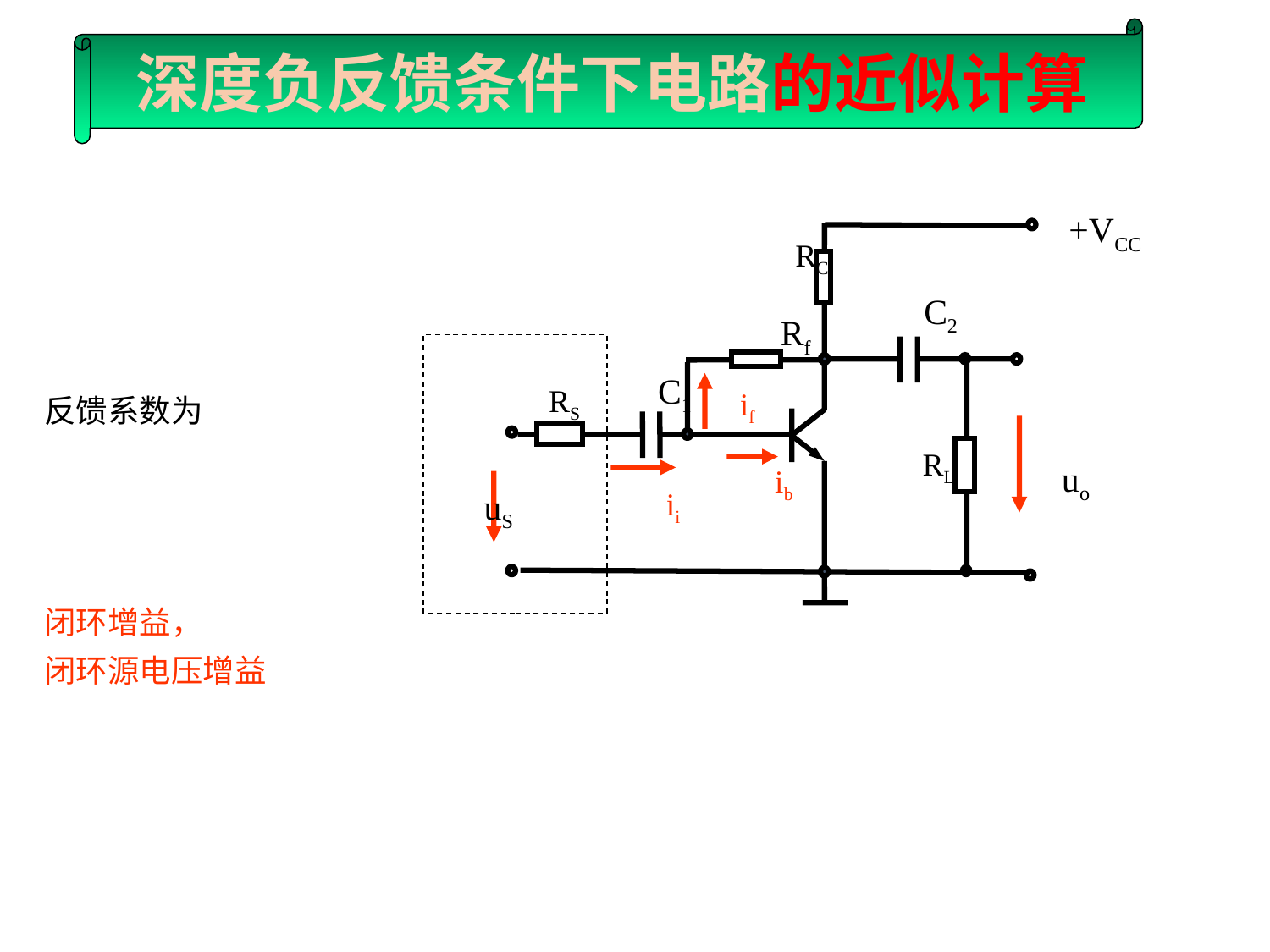

深度负反馈条件下电路的近似计算
（
 例1.判断反馈类型
+VCC

RC

C2
Rf

C1

RS
if

RL

uo
ib

ii
uS

反馈系数为

闭环增益，
闭环源电压增益